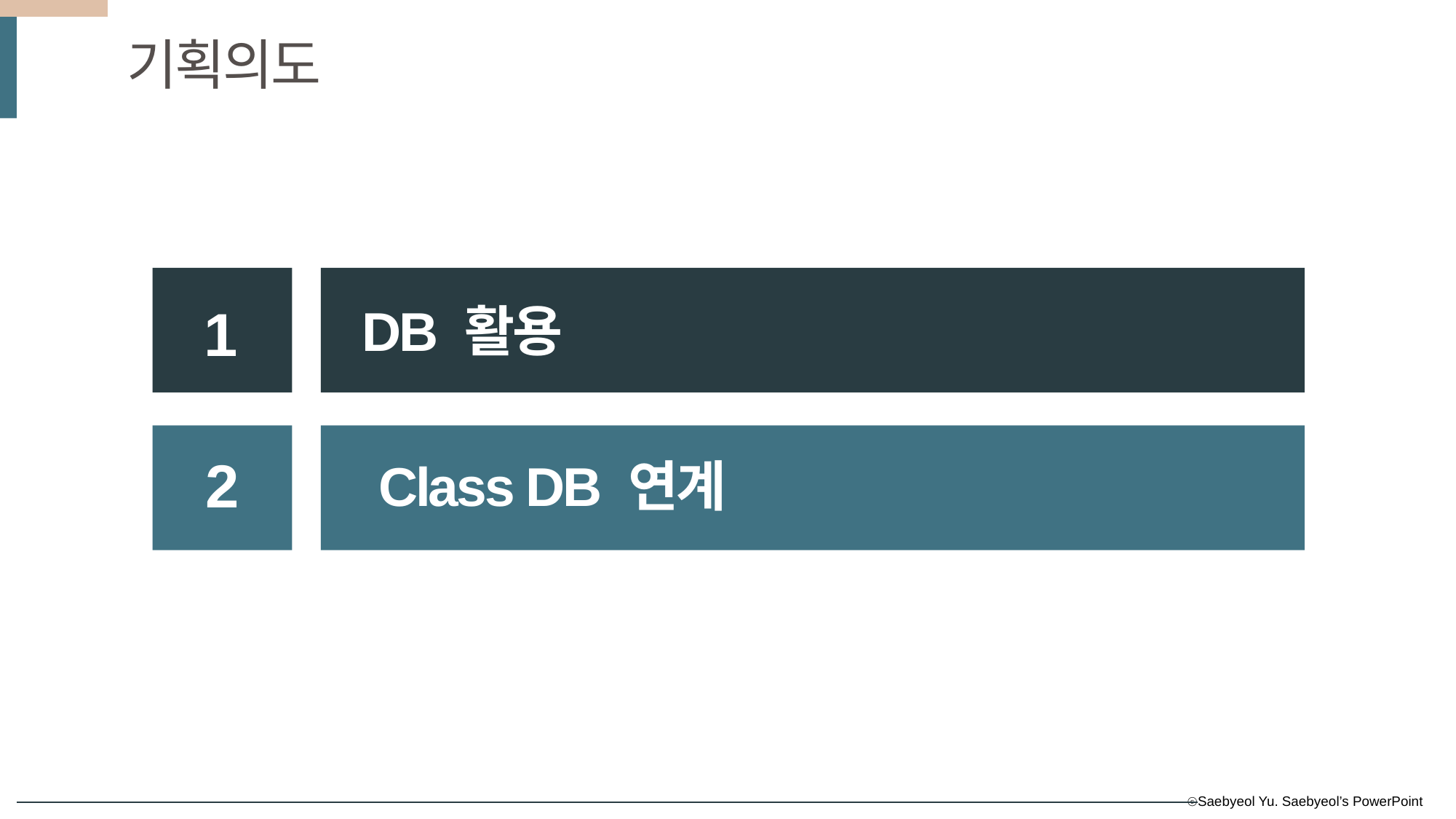

기획의도

1
DB 활용

2
Class DB 연계
3